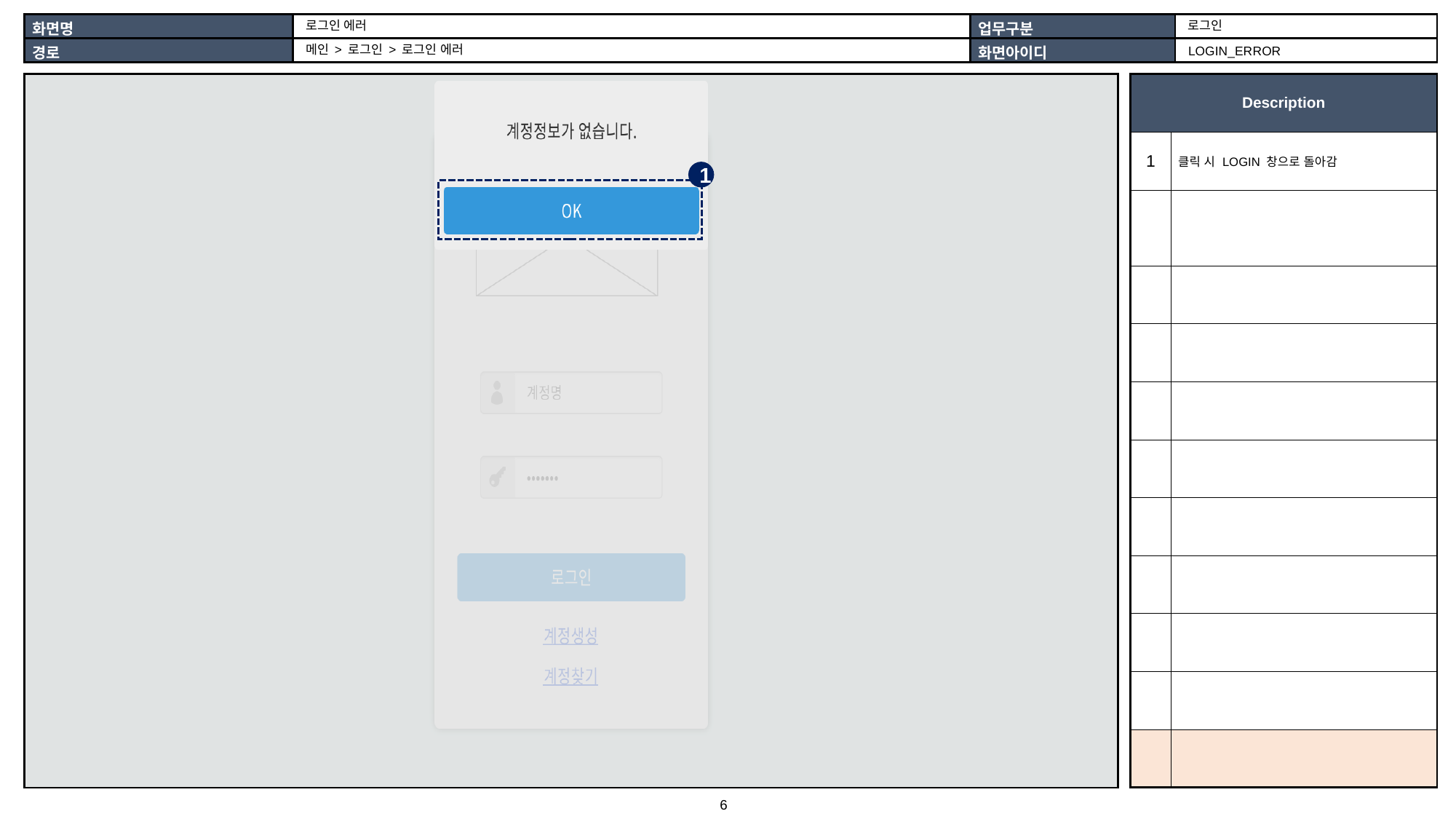

로그인
로그인 에러
메인 > 로그인 > 로그인 에러
LOGIN_ERROR
|  |
| --- |
| Description |  |
| --- | --- |
| 1 | 클릭 시 LOGIN 창으로 돌아감 |
|  |  |
|  |  |
|  |  |
|  |  |
|  |  |
|  |  |
|  |  |
|  |  |
|  |  |
|  |  |
1